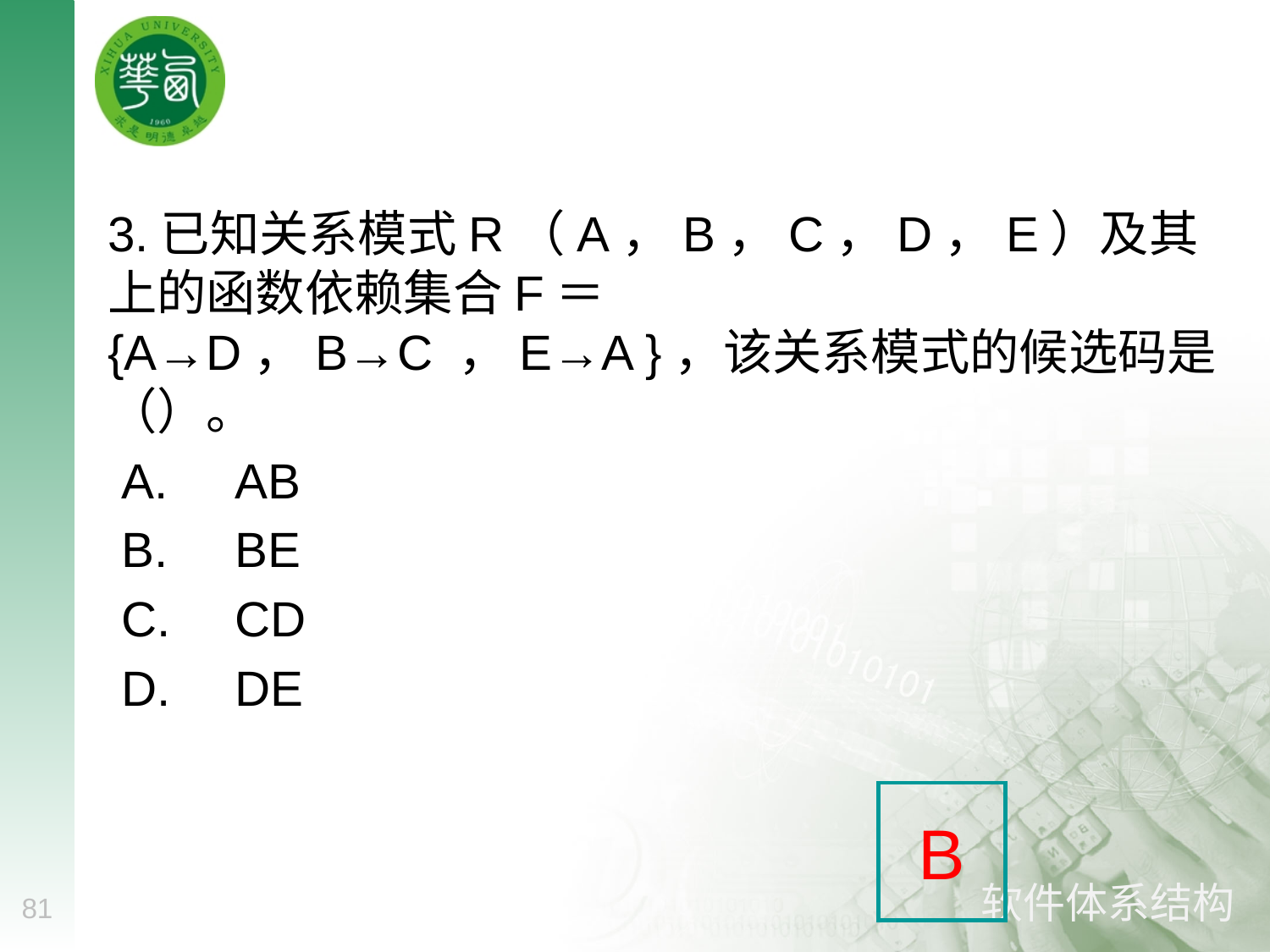

#
3.已知关系模式R（A，B，C，D，E）及其上的函数依赖集合F＝{A→D，B→C ，E→A }，该关系模式的候选码是（）。
 A.	AB
 B.	BE
 C.	CD
 D.	DE
B
81